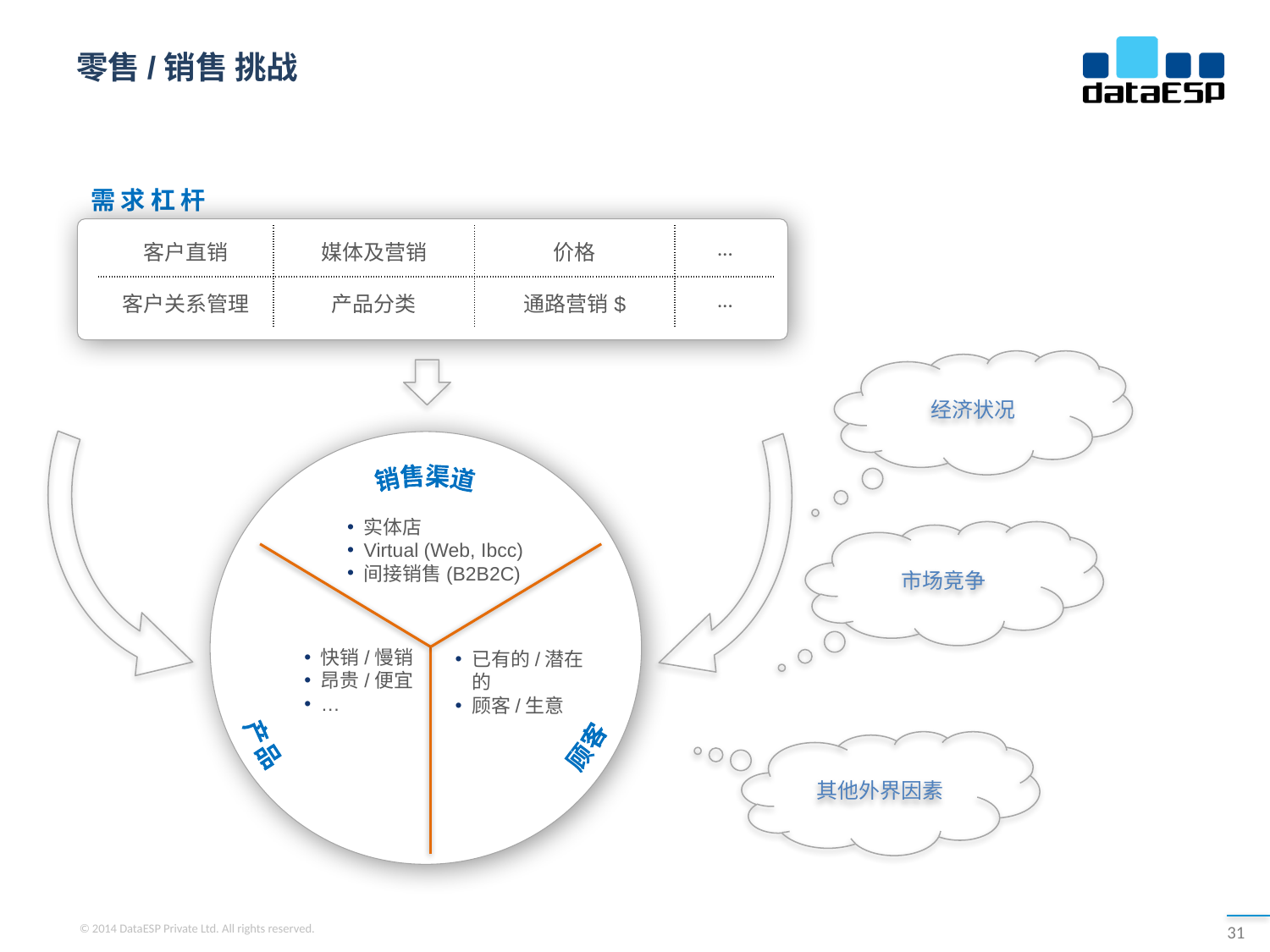

# 零售/销售 挑战
需求杠杆

| 客户直销 | 媒体及营销 | 价格 | … |
| --- | --- | --- | --- |
| 客户关系管理 | 产品分类 | 通路营销$ | … |

经济状况

销售渠道
实体店
Virtual (Web, Ibcc)
间接销售(B2B2C)
市场竞争
快销/慢销
昂贵/便宜
…
已有的/潜在的
顾客/生意
产品
顾客
其他外界因素